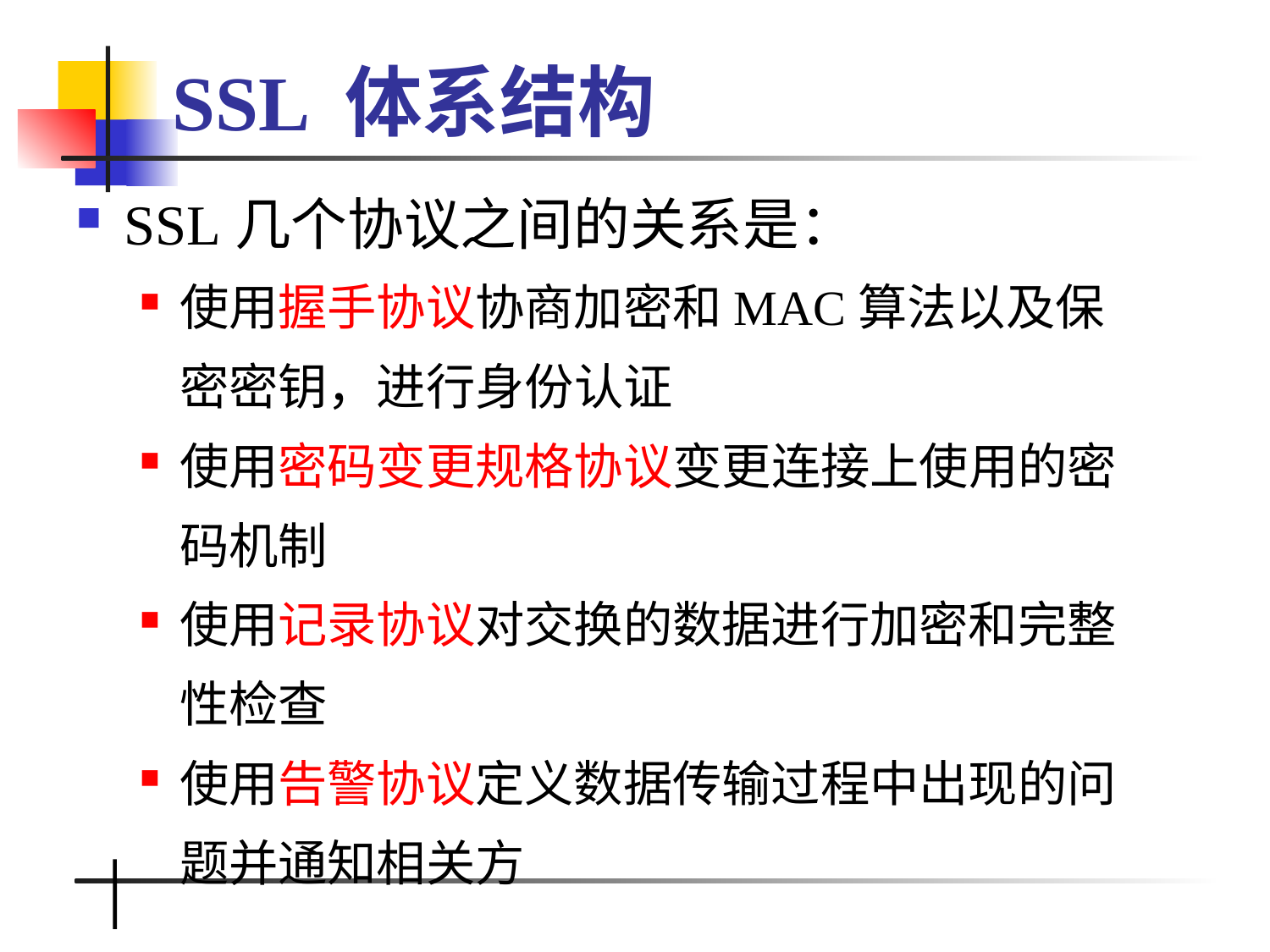

# SSL 体系结构
SSL几个协议之间的关系是：
使用握手协议协商加密和MAC算法以及保密密钥，进行身份认证
使用密码变更规格协议变更连接上使用的密码机制
使用记录协议对交换的数据进行加密和完整性检查
使用告警协议定义数据传输过程中出现的问题并通知相关方